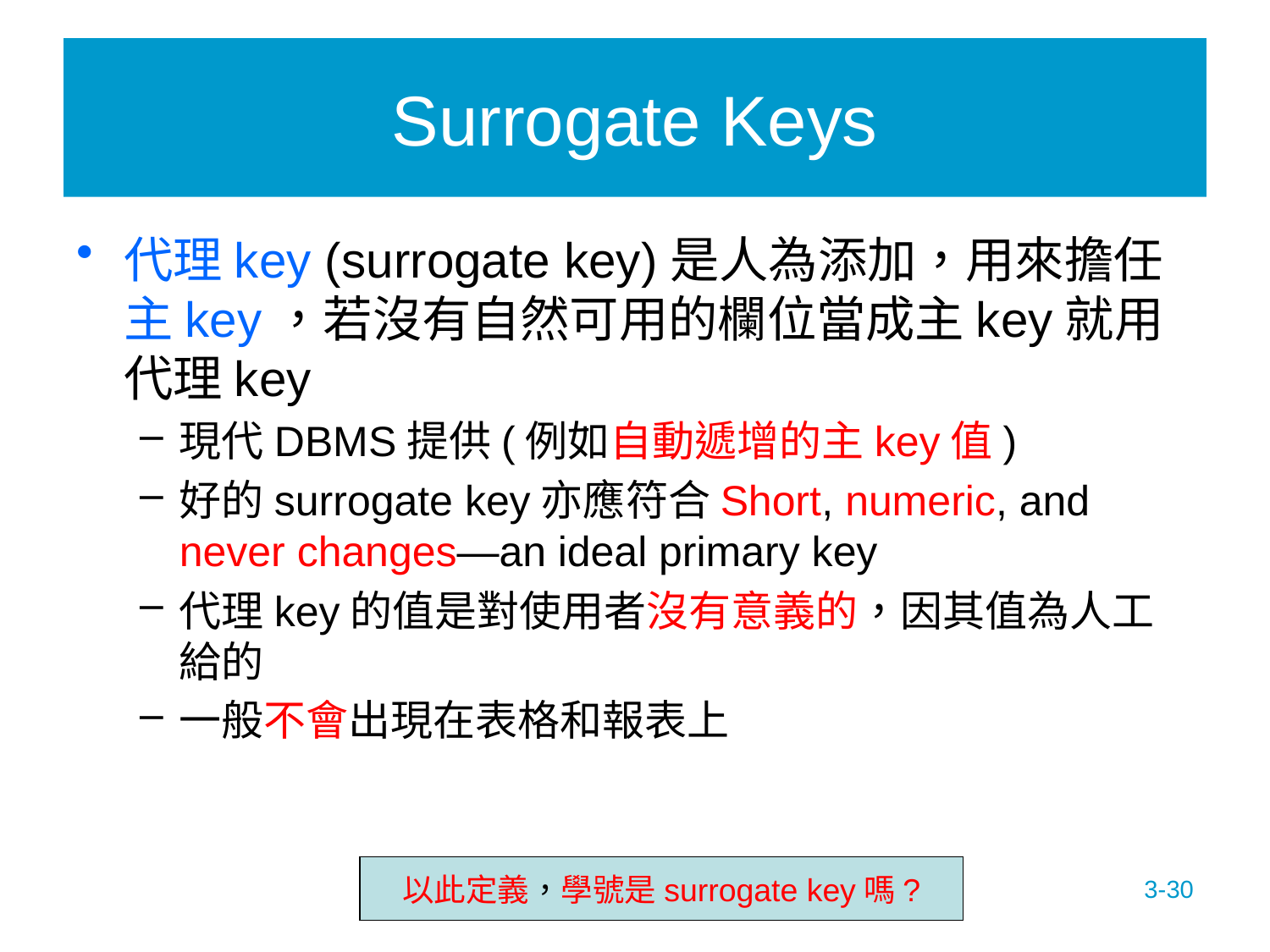

# Surrogate Keys
代理key (surrogate key)是人為添加，用來擔任主key，若沒有自然可用的欄位當成主key就用代理key
現代DBMS提供(例如自動遞增的主key值)
好的surrogate key亦應符合Short, numeric, and never changes—an ideal primary key
代理key的值是對使用者沒有意義的，因其值為人工給的
一般不會出現在表格和報表上
以此定義，學號是surrogate key嗎?
3-30